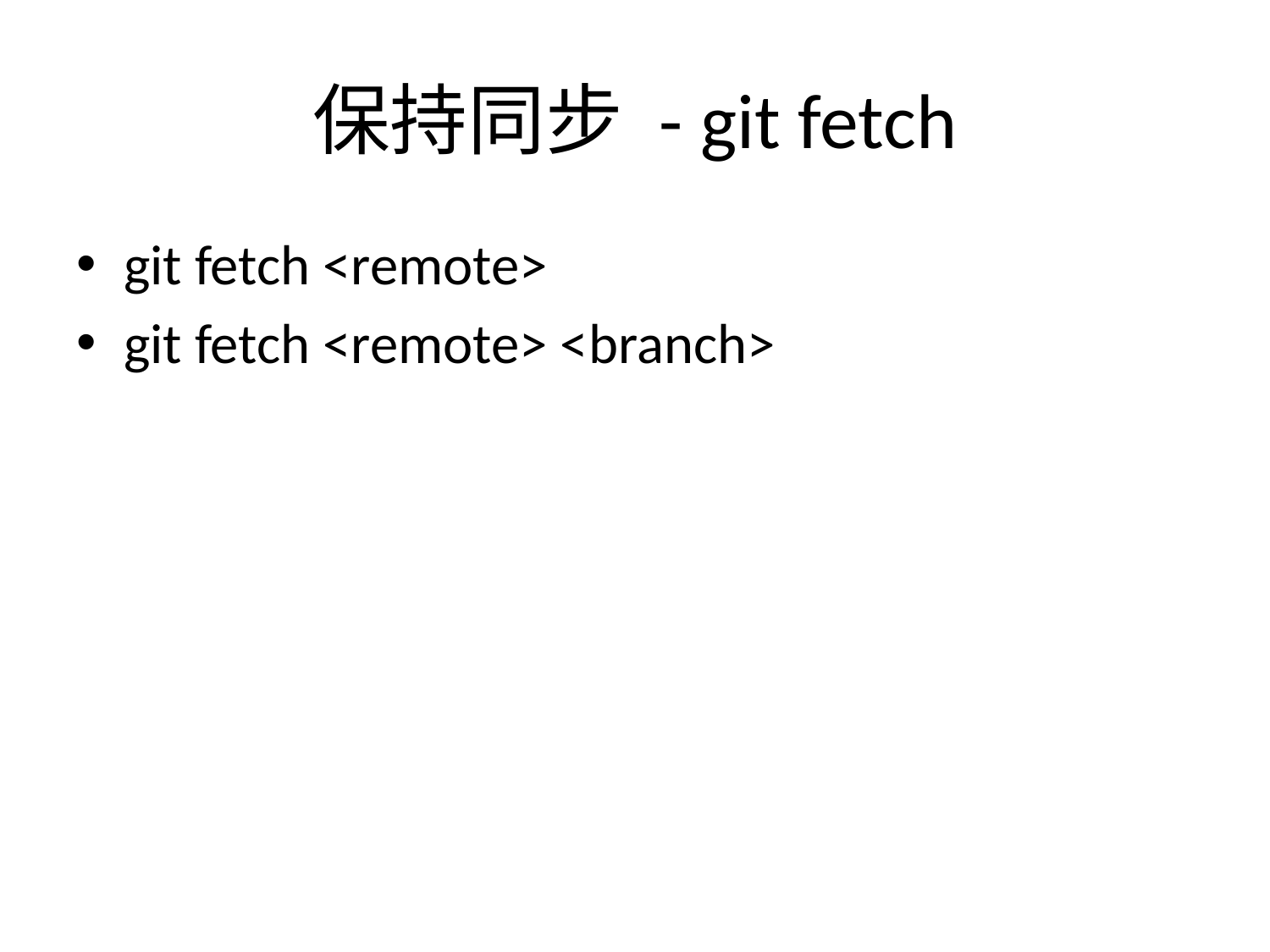

# 保持同步 - git fetch
git fetch <remote>
git fetch <remote> <branch>